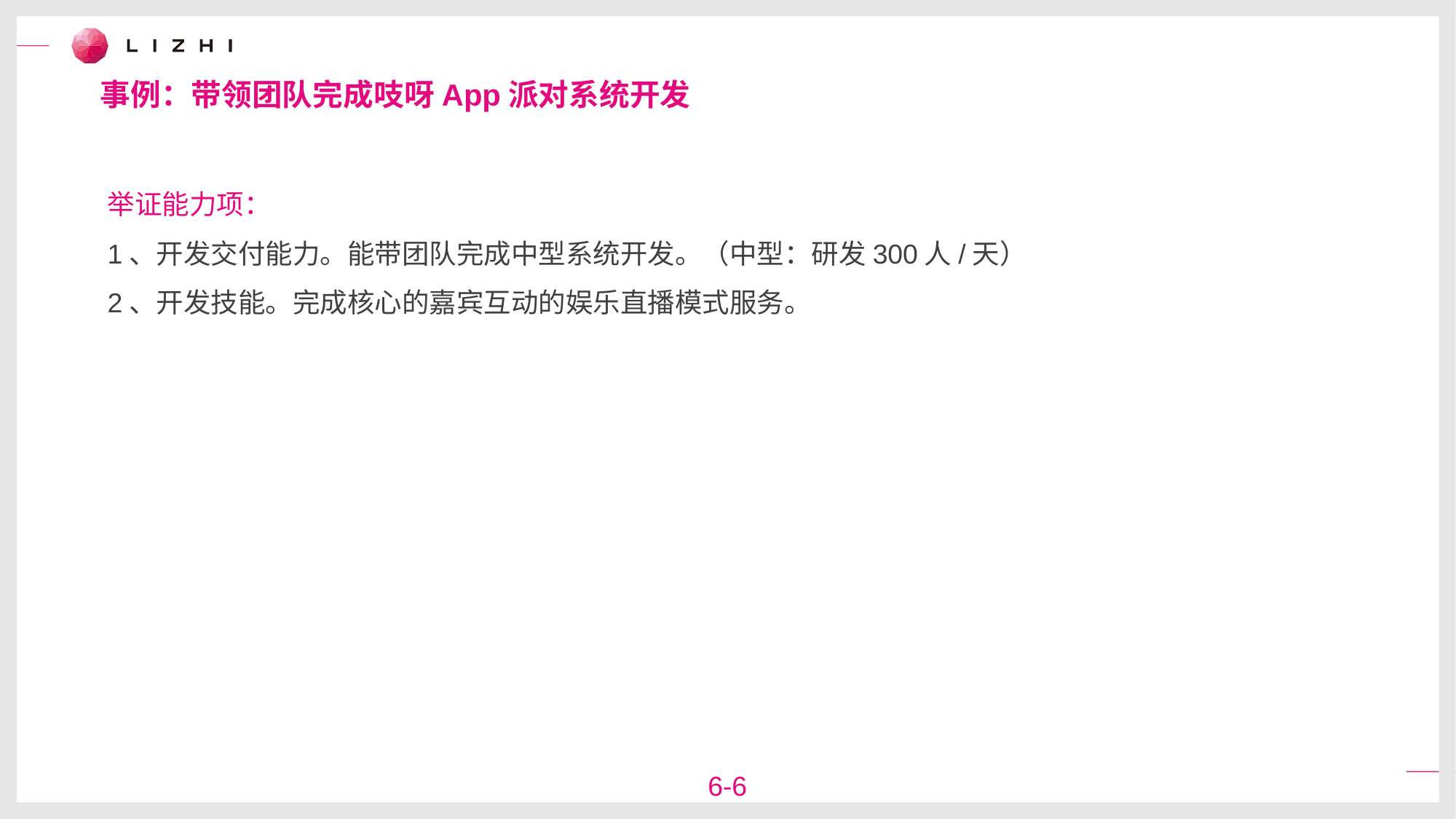

事例：带领团队完成吱呀App派对系统开发

举证能力项：
1、开发交付能力。能带团队完成中型系统开发。（中型：研发300人/天）
2、开发技能。完成核心的嘉宾互动的娱乐直播模式服务。
6-6